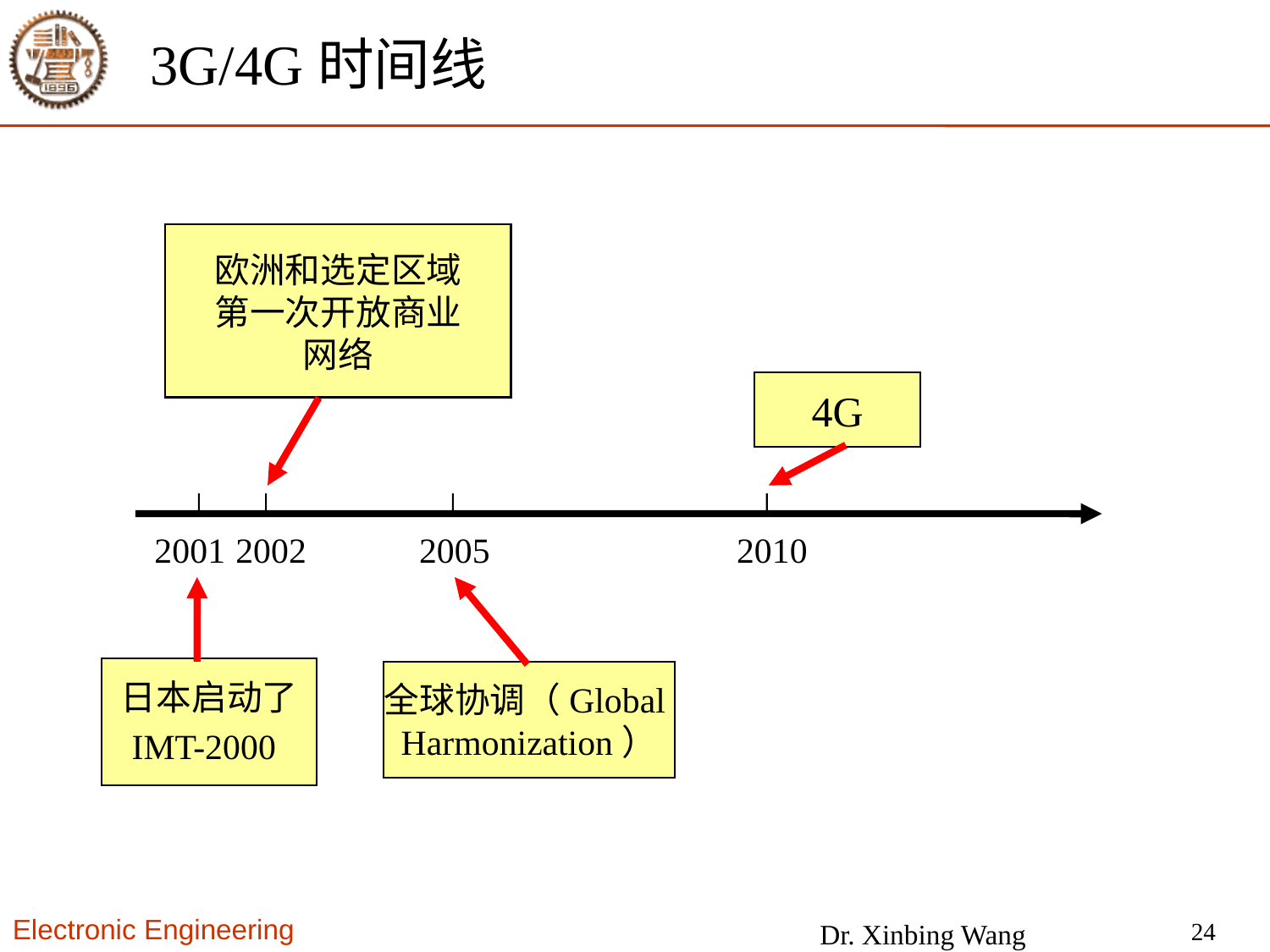

# 3G/4G时间线
欧洲和选定区域
第一次开放商业
网络
4G

2001
2002
2005
2010

日本启动了
IMT-2000
全球协调（Global
Harmonization）
24
Dr. Xinbing Wang